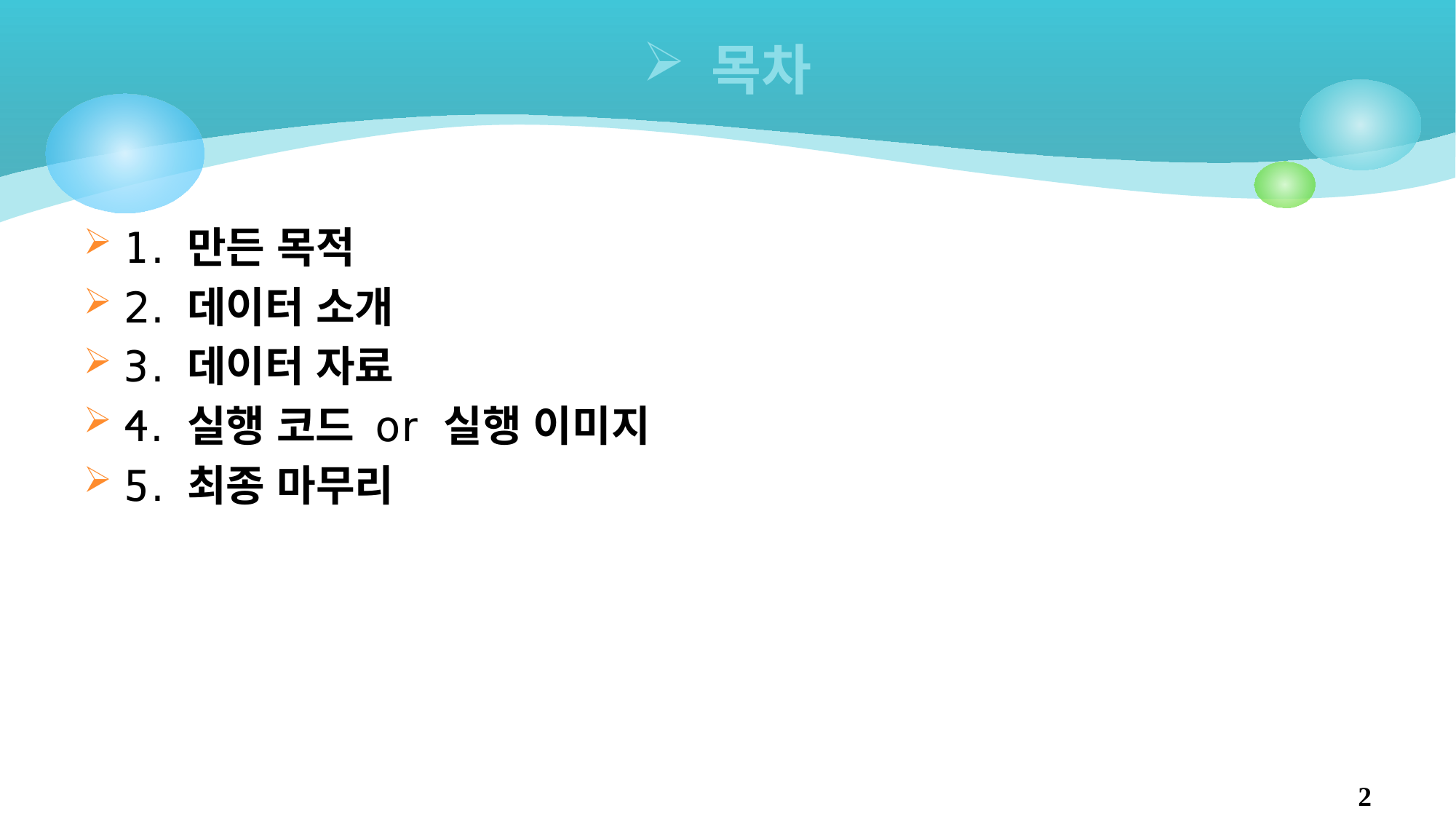

# 목차
1. 만든 목적
2. 데이터 소개
3. 데이터 자료
4. 실행 코드 or 실행 이미지
5. 최종 마무리
2